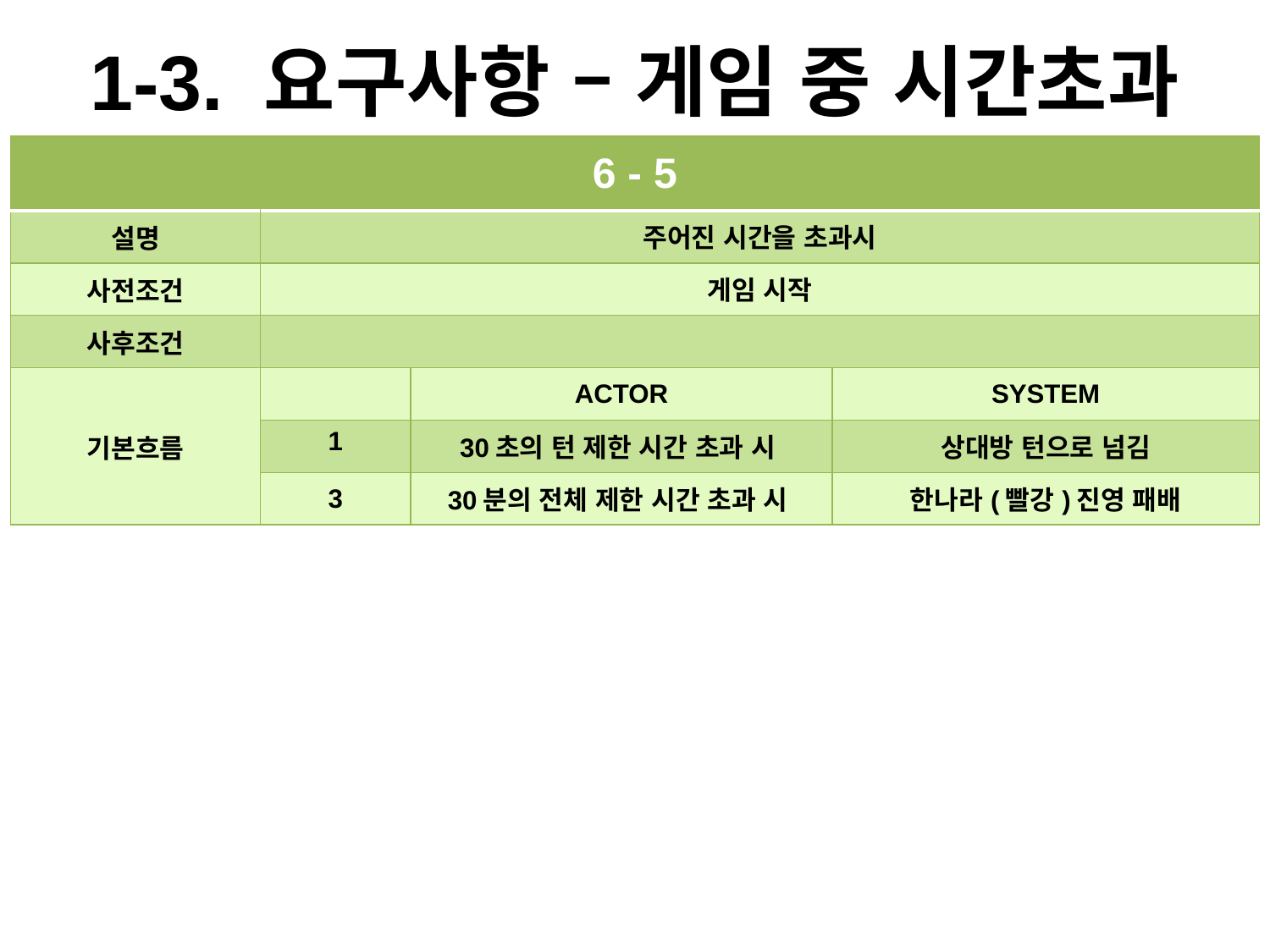

# 1-3. 요구사항 – 게임 중 시간초과
| 6 - 5 |  |  |  |
| --- | --- | --- | --- |
| 설명 | 주어진 시간을 초과시 |  |  |
| 사전조건 | 게임 시작 |  |  |
| 사후조건 |  |  |  |
| 기본흐름 |  | ACTOR | SYSTEM |
|  | 1 | 30초의 턴 제한 시간 초과 시 | 상대방 턴으로 넘김 |
|  | 3 | 30분의 전체 제한 시간 초과 시 | 한나라(빨강)진영 패배 |